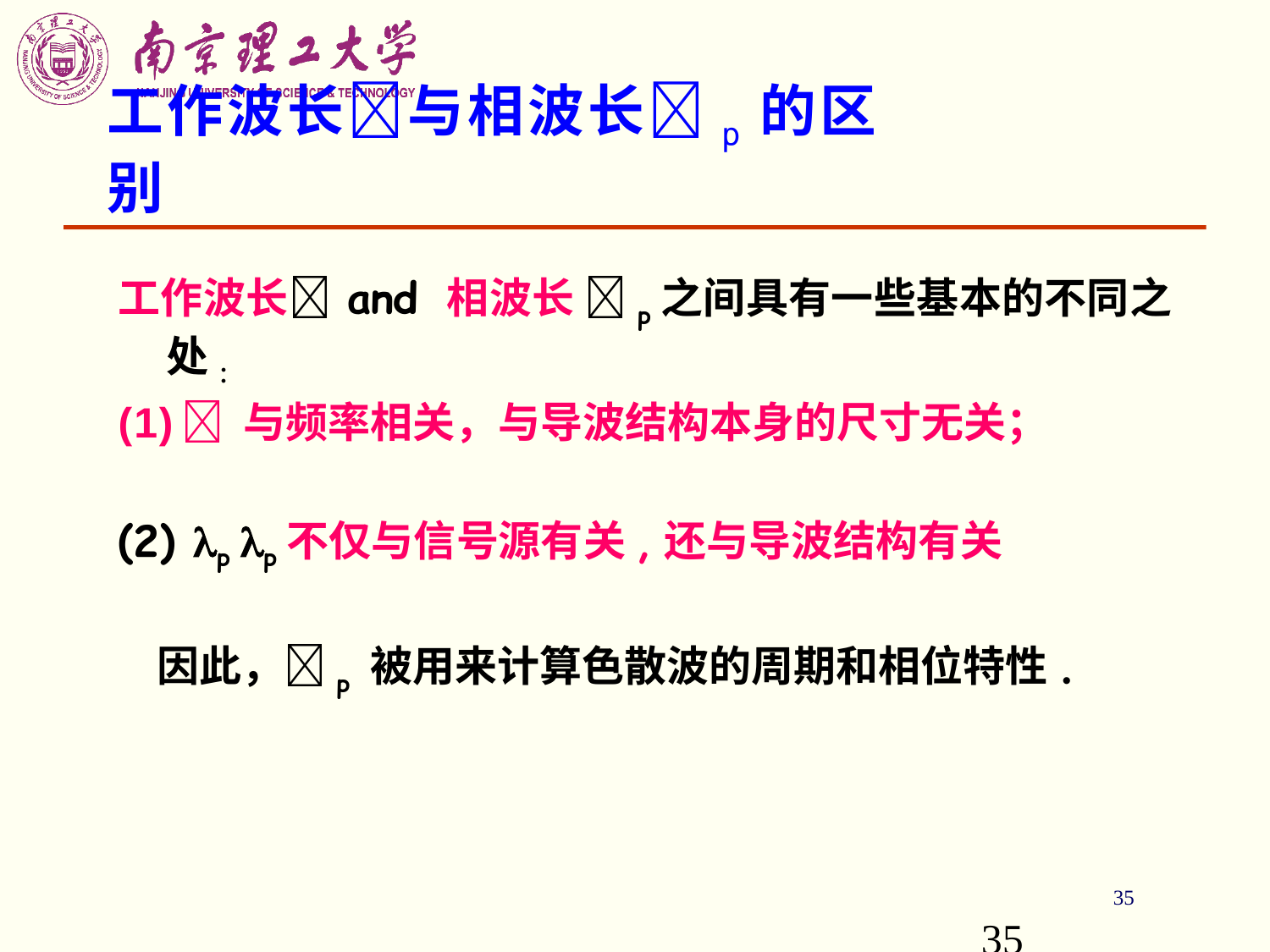

工作波长λ与相波长λp的区别
工作波长λ and 相波长 λp之间具有一些基本的不同之处:
λ 与频率相关，与导波结构本身的尺寸无关；

(2) λp λp不仅与信号源有关,还与导波结构有关

   因此，λp 被用来计算色散波的周期和相位特性.
35